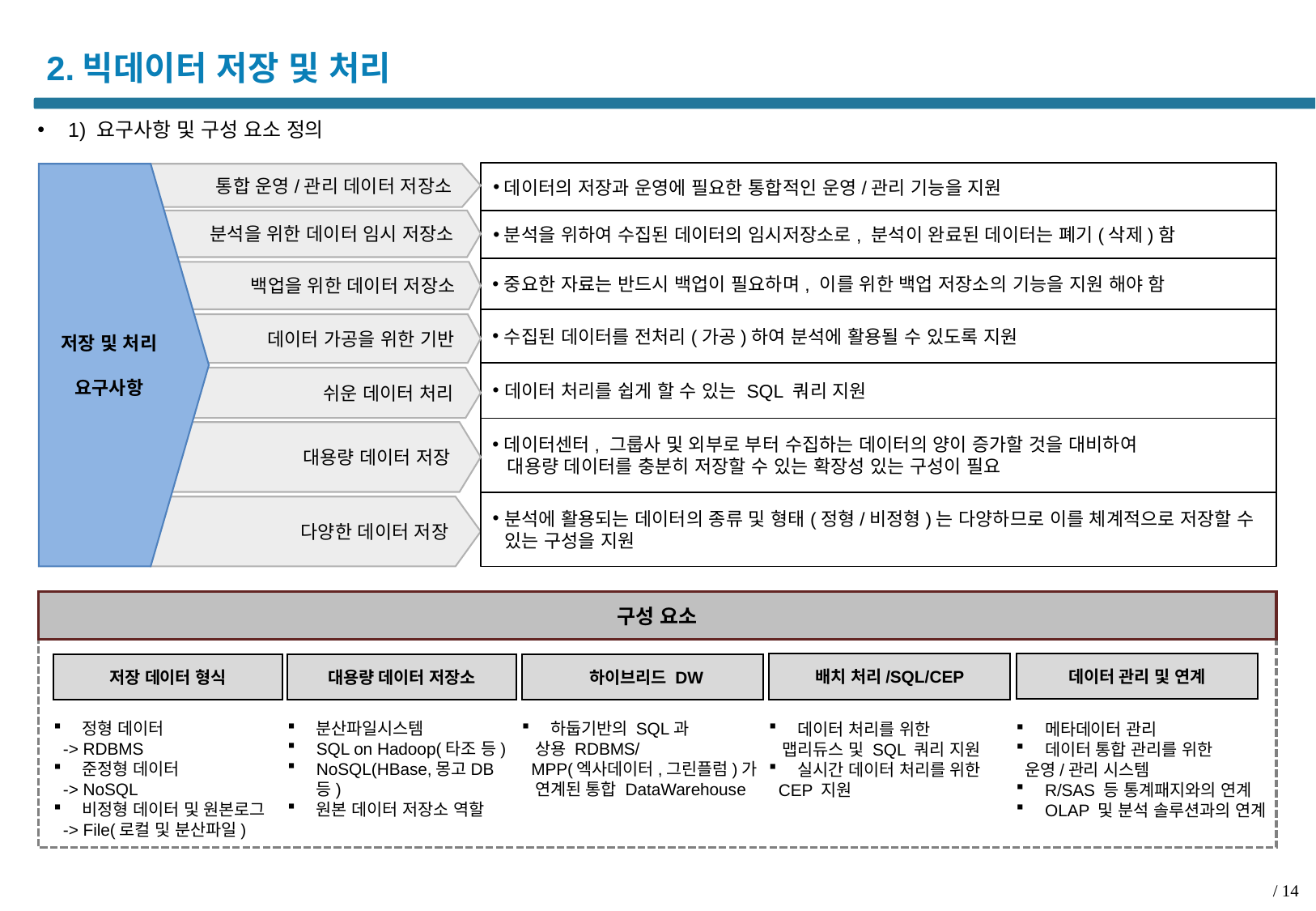

# 2.빅데이터 저장 및 처리
1) 요구사항 및 구성 요소 정의
데이터의 저장과 운영에 필요한 통합적인 운영/관리 기능을 지원
저장 및 처리

요구사항
통합 운영/관리 데이터 저장소
분석을 위한 데이터 임시 저장소
분석을 위하여 수집된 데이터의 임시저장소로, 분석이 완료된 데이터는 폐기(삭제)함
중요한 자료는 반드시 백업이 필요하며, 이를 위한 백업 저장소의 기능을 지원 해야 함
백업을 위한 데이터 저장소
수집된 데이터를 전처리(가공)하여 분석에 활용될 수 있도록 지원
데이터 가공을 위한 기반
데이터 처리를 쉽게 할 수 있는 SQL 쿼리 지원
쉬운 데이터 처리
데이터센터, 그룹사 및 외부로 부터 수집하는 데이터의 양이 증가할 것을 대비하여
  대용량 데이터를 충분히 저장할 수 있는 확장성 있는 구성이 필요
대용량 데이터 저장
분석에 활용되는 데이터의 종류 및 형태(정형/비정형)는 다양하므로 이를 체계적으로 저장할 수 있는 구성을 지원
다양한 데이터 저장
구성 요소

배치 처리/SQL/CEP
데이터 관리 및 연계
저장 데이터 형식
대용량 데이터 저장소
 하이브리드 DW
분산파일시스템
SQL on Hadoop(타조 등)
NoSQL(HBase,몽고DB 등)
원본 데이터 저장소 역할

하둡기반의 SQL과
  상용 RDBMS/
  MPP(엑사데이터,그린플럼)가
  연계된 통합 DataWarehouse
정형 데이터
  -> RDBMS
준정형 데이터
  -> NoSQL
비정형 데이터 및 원본로그
  -> File(로컬 및 분산파일)
데이터 처리를 위한
  맵리듀스 및 SQL 쿼리 지원
실시간 데이터 처리를 위한
  CEP 지원
메타데이터 관리
데이터 통합 관리를 위한
 운영/관리 시스템
R/SAS 등 통계패지와의 연계
OLAP 및 분석 솔루션과의 연계
/ 14